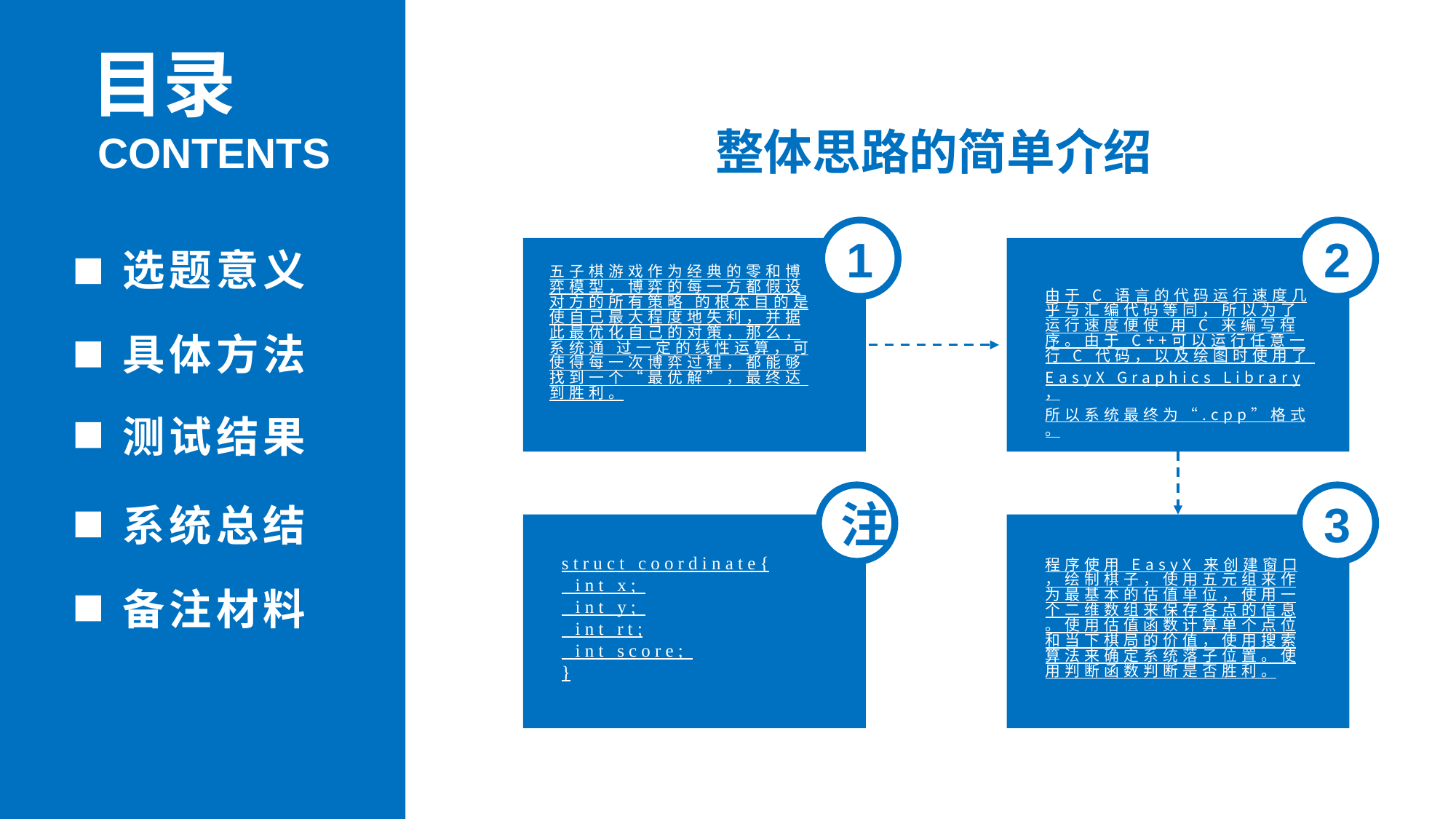

目录
CONTENTS
整体思路的简单介绍
2

由于 C 语言的代码运行速度几乎与汇编代码等同，所以为了运行速度便使 用 C 来编写程序。由于 C++可以运行任意一行 C 代码，以及绘图时使用了 EasyX Graphics Library，所以系统最终为“.cpp”格式。
1

五子棋游戏作为经典的零和博弈模型，博弈的每一方都假设对方的所有策略 的根本目的是使自己最大程度地失利，并据此最优化自己的对策，那么，系统通 过一定的线性运算，可使得每一次博弈过程，都能够找到一个“最优解”，最终达 到胜利。
选题意义

具体方法

测试结果

注

struct coordinate{
  int x;
  int y;
  int rt;
  int score;
}
3

程序使用 EasyX 来创建窗口，绘制棋子，使用五元组来作为最基本的估值单位，使用一个二维数组来保存各点的信息。使用估值函数计算单个点位和当下棋局的价值，使用搜索算法来确定系统落子位置。使用判断函数判断是否胜利。
系统总结

备注材料